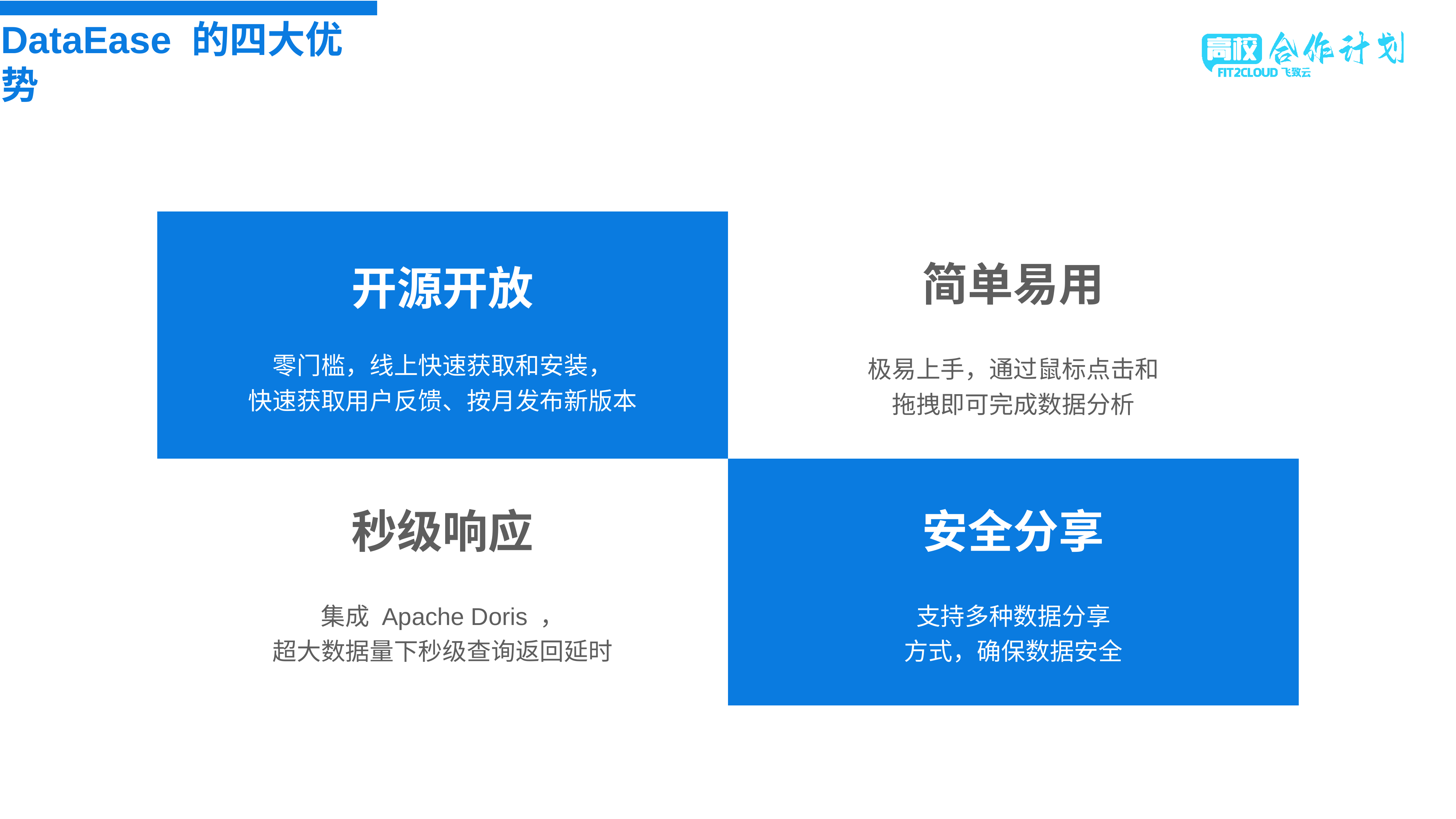

DataEase 的四大优势
| 开源开放 零门槛，线上快速获取和安装， 快速获取用户反馈、按月发布新版本 | 简单易用 极易上手，通过鼠标点击和 拖拽即可完成数据分析 |
| --- | --- |
| 秒级响应 集成 Apache Doris ， 超大数据量下秒级查询返回延时 | 安全分享 支持多种数据分享 方式，确保数据安全 |